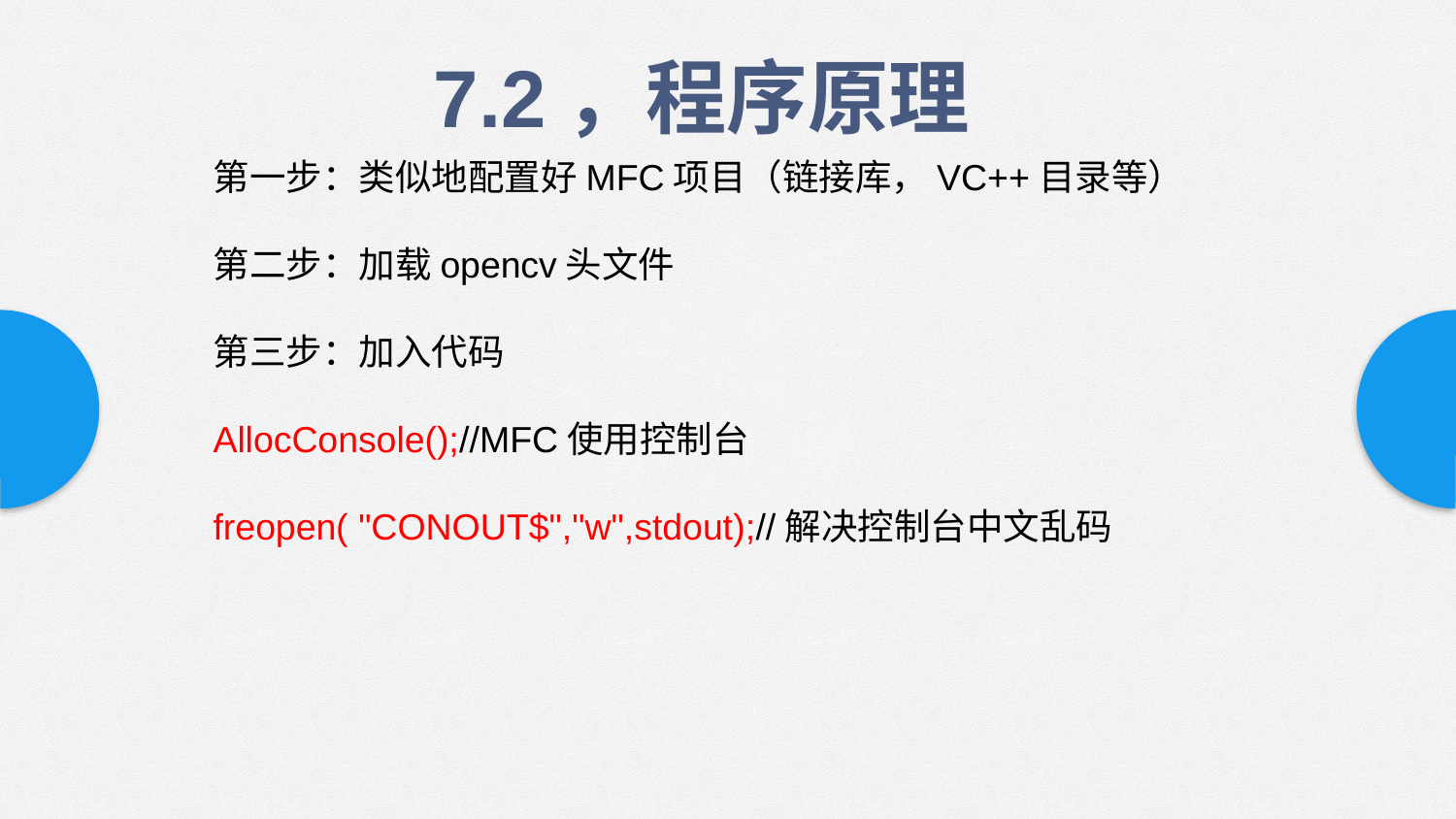

7.2，程序原理
第一步：类似地配置好MFC项目（链接库，VC++目录等）

第二步：加载opencv头文件

第三步：加入代码

AllocConsole();//MFC使用控制台

freopen( "CONOUT$","w",stdout);//解决控制台中文乱码